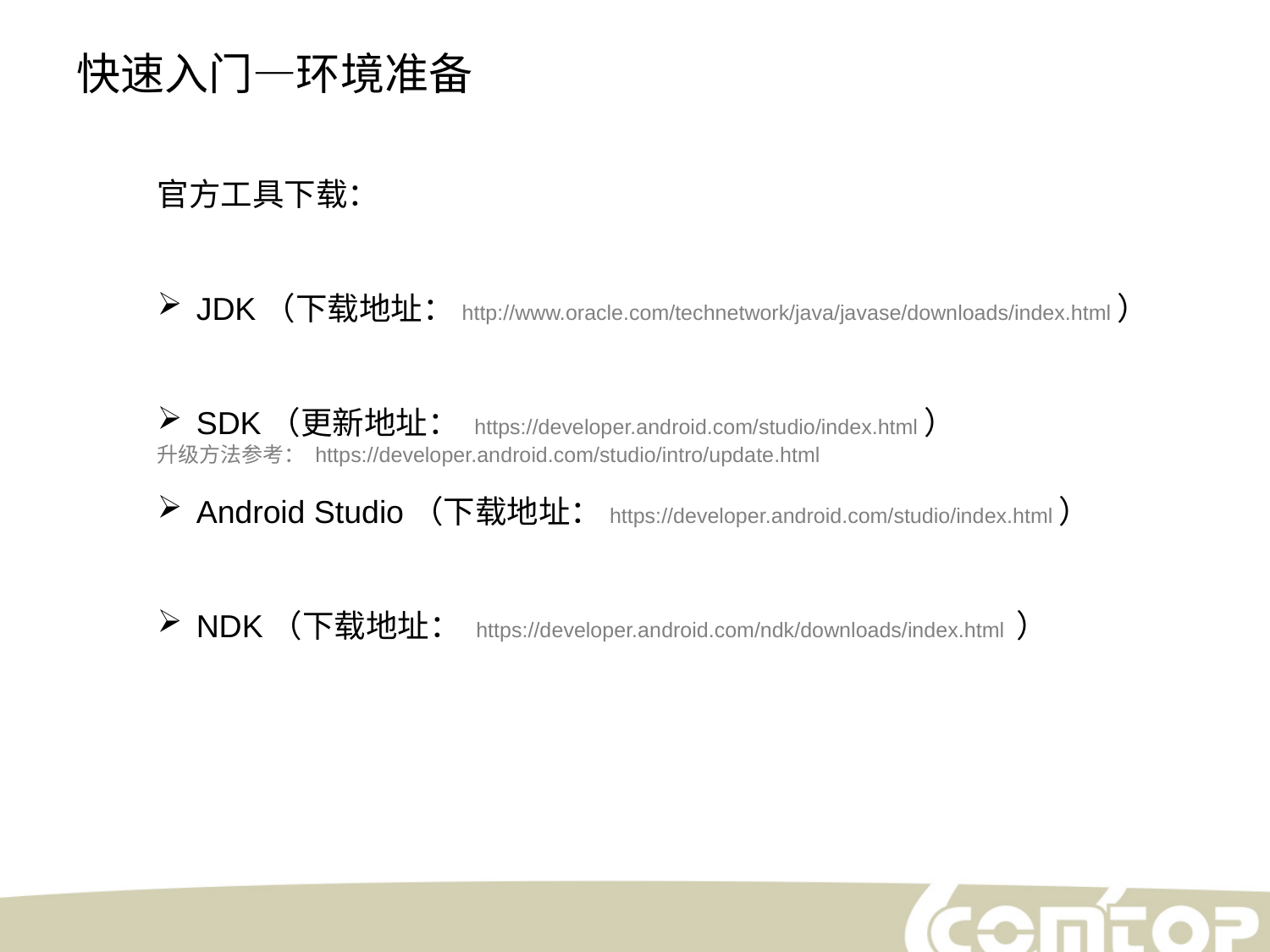

快速入门—环境准备
官方工具下载：

 JDK（下载地址：http://www.oracle.com/technetwork/java/javase/downloads/index.html）

 SDK（更新地址： https://developer.android.com/studio/index.html）
升级方法参考： https://developer.android.com/studio/intro/update.html

 Android Studio（下载地址：https://developer.android.com/studio/index.html）

 NDK（下载地址： https://developer.android.com/ndk/downloads/index.html ）